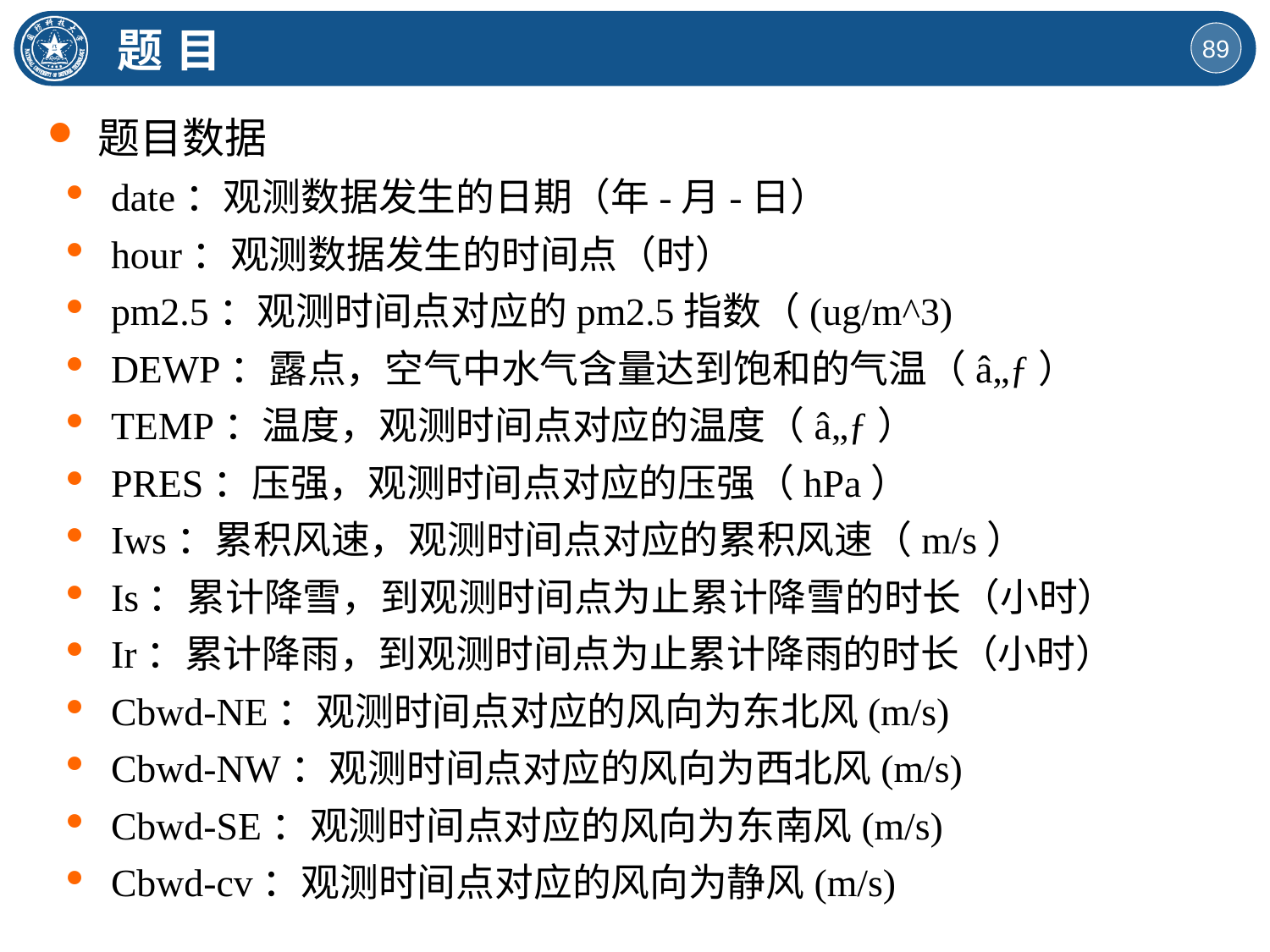

题 目
题目数据
date：观测数据发生的日期（年-月-日）
hour：观测数据发生的时间点（时）
pm2.5：观测时间点对应的pm2.5指数（(ug/m^3)
DEWP：露点，空气中水气含量达到饱和的气温（â„ƒ）
TEMP：温度，观测时间点对应的温度（â„ƒ）
PRES：压强，观测时间点对应的压强（hPa）
Iws：累积风速，观测时间点对应的累积风速（m/s）
Is：累计降雪，到观测时间点为止累计降雪的时长（小时）
Ir：累计降雨，到观测时间点为止累计降雨的时长（小时）
Cbwd-NE：观测时间点对应的风向为东北风(m/s)
Cbwd-NW：观测时间点对应的风向为西北风(m/s)
Cbwd-SE：观测时间点对应的风向为东南风(m/s)
Cbwd-cv：观测时间点对应的风向为静风(m/s)